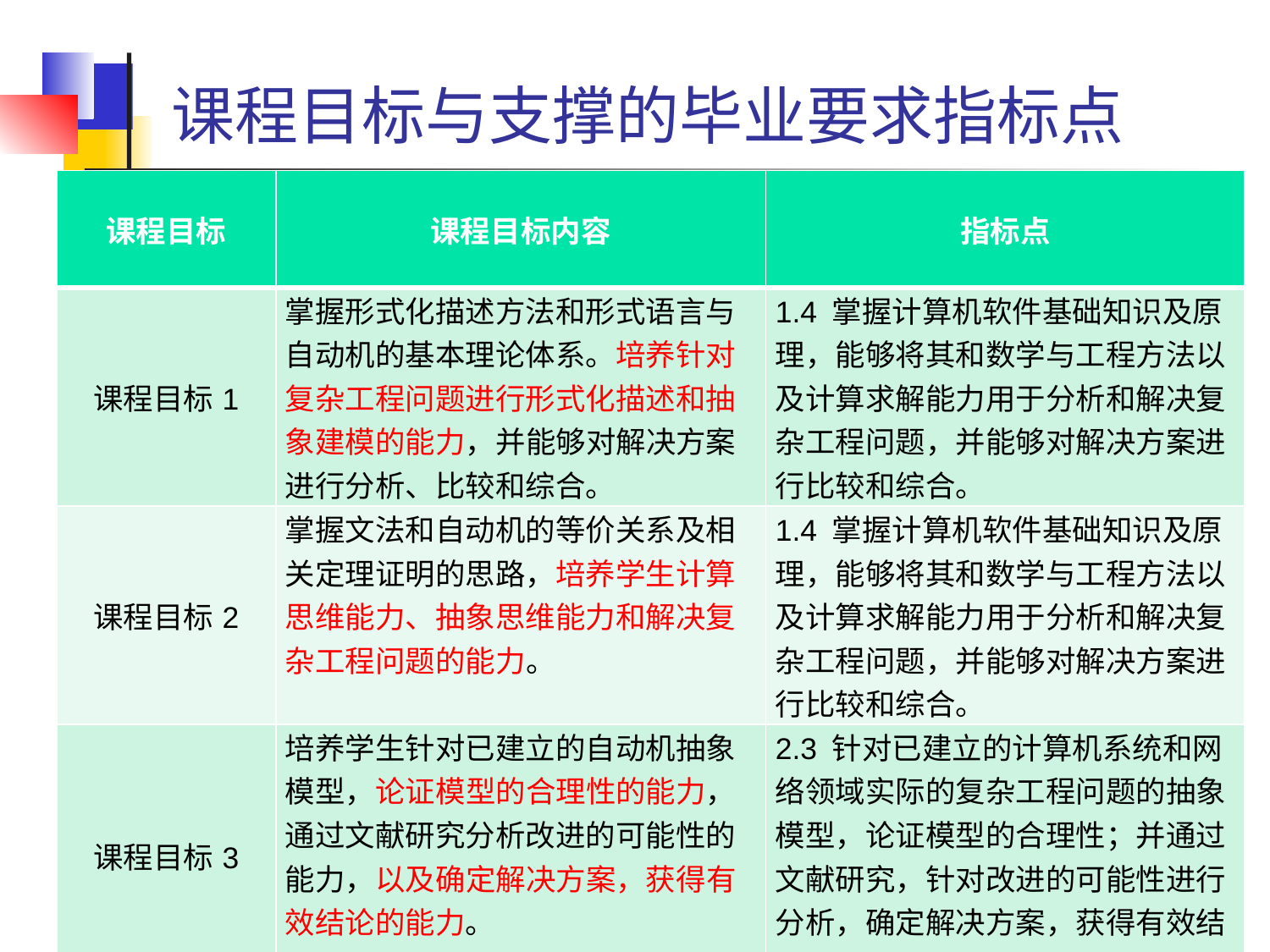

# 课程目标与支撑的毕业要求指标点
| 课程目标 | 课程目标内容 | 指标点 |
| --- | --- | --- |
| 课程目标1 | 掌握形式化描述方法和形式语言与自动机的基本理论体系。培养针对复杂工程问题进行形式化描述和抽象建模的能力，并能够对解决方案进行分析、比较和综合。 | 1.4 掌握计算机软件基础知识及原理，能够将其和数学与工程方法以及计算求解能力用于分析和解决复杂工程问题，并能够对解决方案进行比较和综合。 |
| 课程目标2 | 掌握文法和自动机的等价关系及相关定理证明的思路，培养学生计算思维能力、抽象思维能力和解决复杂工程问题的能力。 | 1.4 掌握计算机软件基础知识及原理，能够将其和数学与工程方法以及计算求解能力用于分析和解决复杂工程问题，并能够对解决方案进行比较和综合。 |
| 课程目标3 | 培养学生针对已建立的自动机抽象模型，论证模型的合理性的能力，通过文献研究分析改进的可能性的能力，以及确定解决方案，获得有效结论的能力。 | 2.3 针对已建立的计算机系统和网络领域实际的复杂工程问题的抽象模型，论证模型的合理性；并通过文献研究，针对改进的可能性进行分析，确定解决方案，获得有效结论。 |